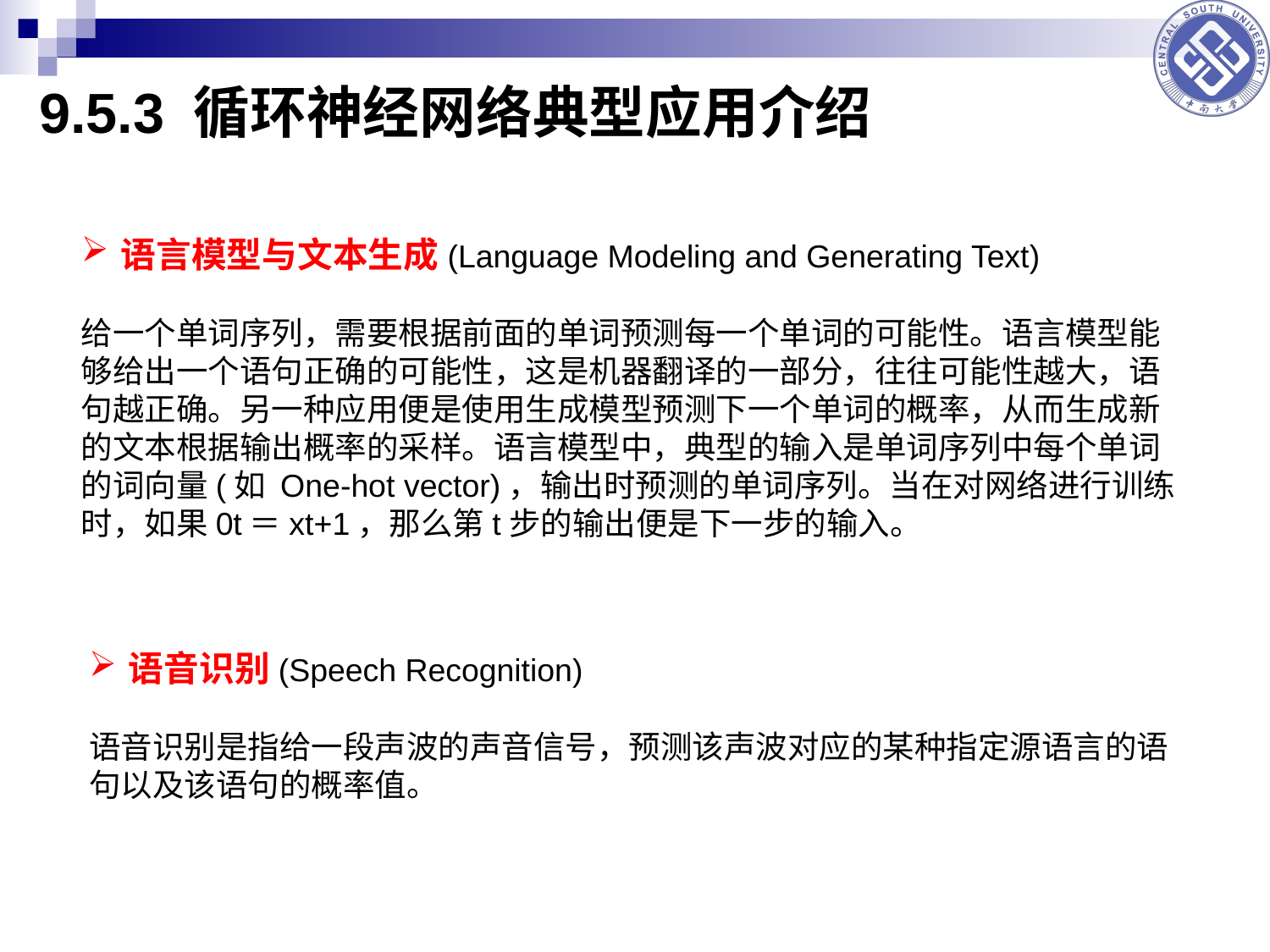

# 9.5.3 循环神经网络典型应用介绍
语言模型与文本生成(Language Modeling and Generating Text)

给一个单词序列，需要根据前面的单词预测每一个单词的可能性。语言模型能够给出一个语句正确的可能性，这是机器翻译的一部分，往往可能性越大，语句越正确。另一种应用便是使用生成模型预测下一个单词的概率，从而生成新的文本根据输出概率的采样。语言模型中，典型的输入是单词序列中每个单词的词向量(如 One-hot vector)，输出时预测的单词序列。当在对网络进行训练时，如果0t＝xt+1，那么第t步的输出便是下一步的输入。
语音识别(Speech Recognition)

语音识别是指给一段声波的声音信号，预测该声波对应的某种指定源语言的语句以及该语句的概率值。